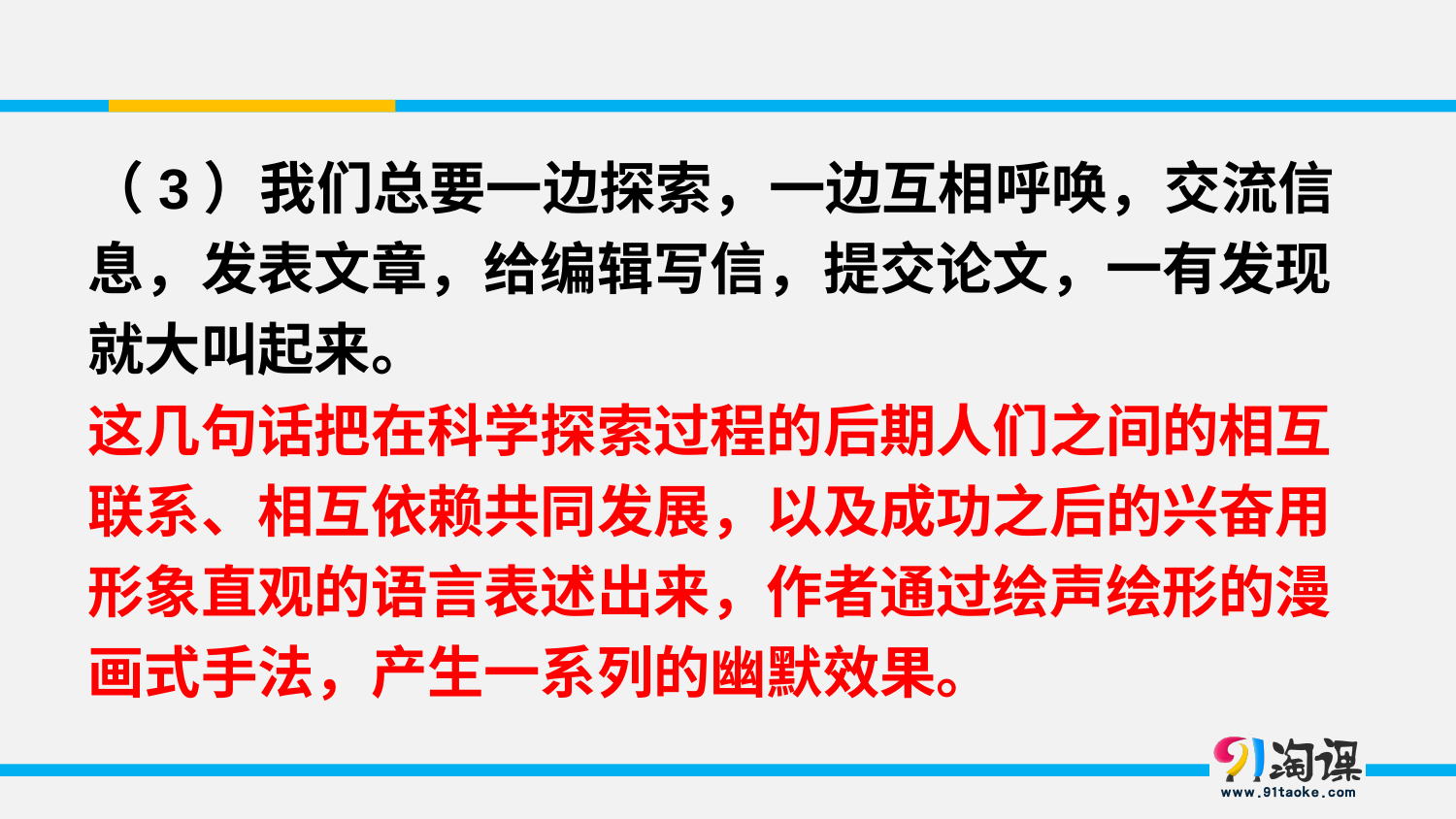

（3）我们总要一边探索，一边互相呼唤，交流信息，发表文章，给编辑写信，提交论文，一有发现就大叫起来。
这几句话把在科学探索过程的后期人们之间的相互联系、相互依赖共同发展，以及成功之后的兴奋用形象直观的语言表述出来，作者通过绘声绘形的漫画式手法，产生一系列的幽默效果。